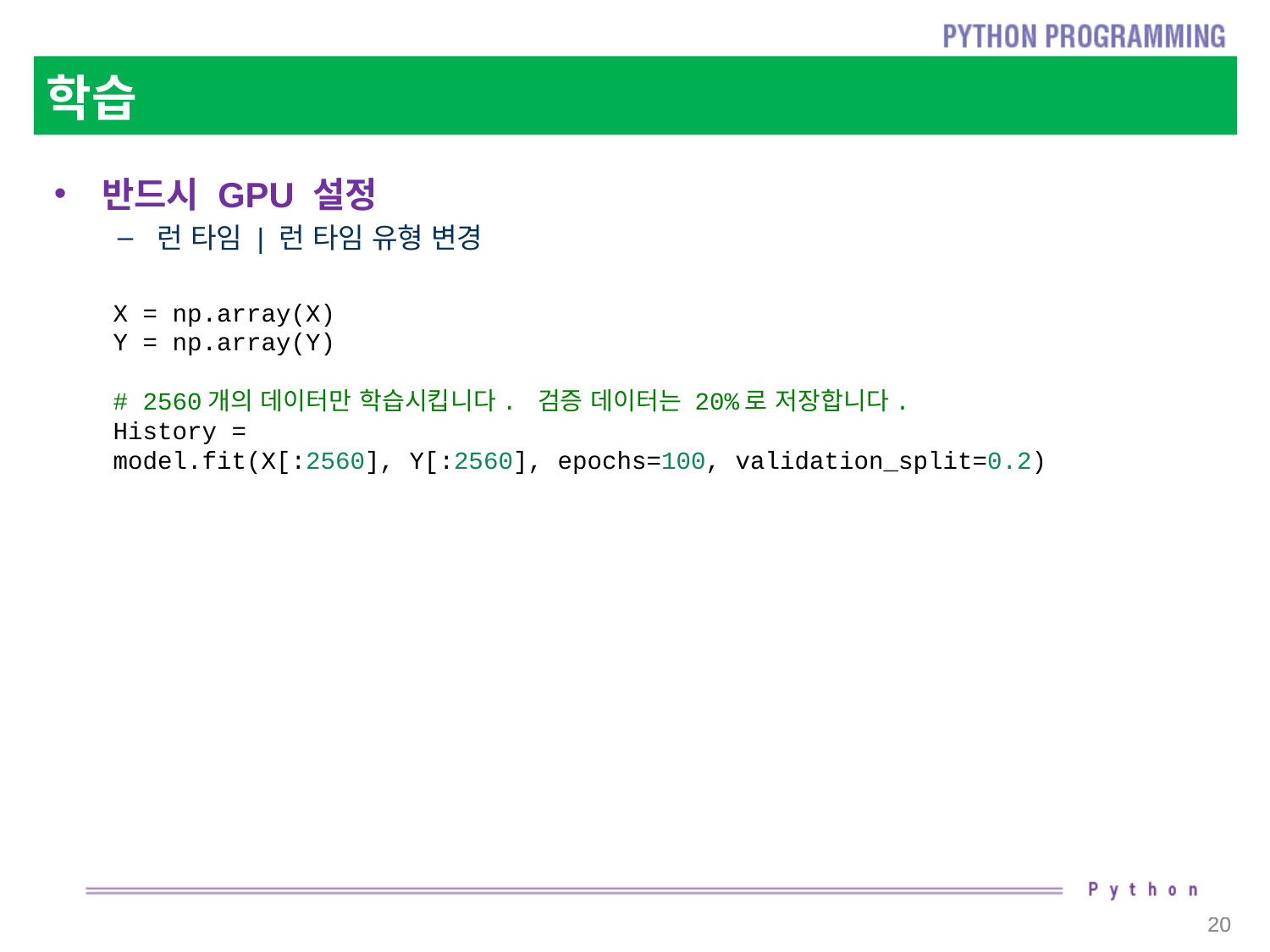

# 학습
반드시 GPU 설정
런 타임 | 런 타임 유형 변경
X = np.array(X)
Y = np.array(Y)
# 2560개의 데이터만 학습시킵니다. 검증 데이터는 20%로 저장합니다.
History = model.fit(X[:2560], Y[:2560], epochs=100, validation_split=0.2)
20